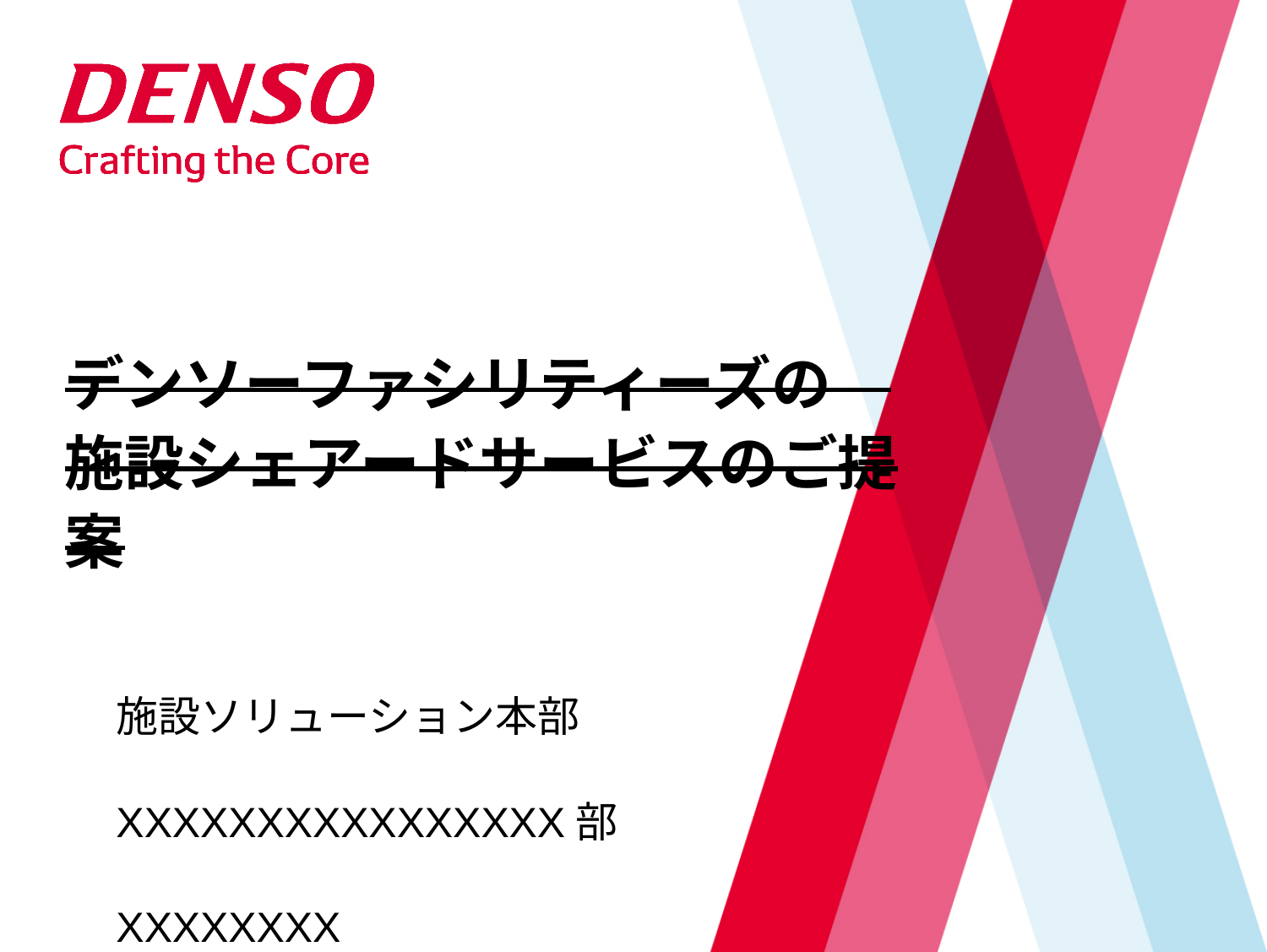

# デンソーファシリティーズの　 施設シェアードサービスのご提案
施設ソリューション本部
　　　　　XXXXXXXXXXXXXXXX部
　　　　　　　　　　　　 XXXXXXXX